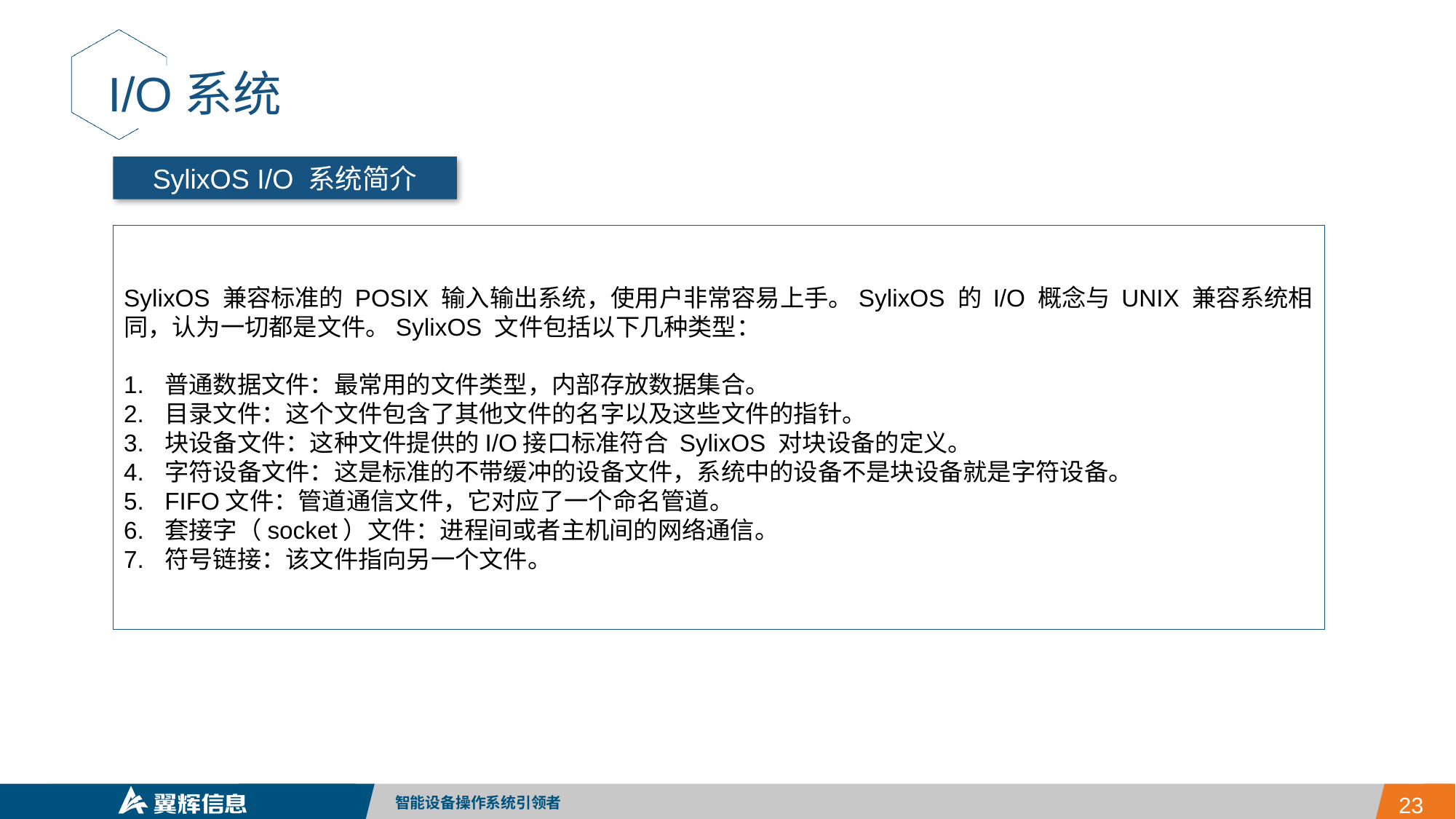

I/O系统
SylixOS I/O 系统简介
SylixOS 兼容标准的 POSIX 输入输出系统，使用户非常容易上手。SylixOS 的 I/O 概念与 UNIX 兼容系统相同，认为一切都是文件。SylixOS 文件包括以下几种类型：

普通数据文件：最常用的文件类型，内部存放数据集合。
目录文件：这个文件包含了其他文件的名字以及这些文件的指针。
块设备文件：这种文件提供的I/O接口标准符合 SylixOS 对块设备的定义。
字符设备文件：这是标准的不带缓冲的设备文件，系统中的设备不是块设备就是字符设备。
FIFO文件：管道通信文件，它对应了一个命名管道。
套接字（socket）文件：进程间或者主机间的网络通信。
符号链接：该文件指向另一个文件。